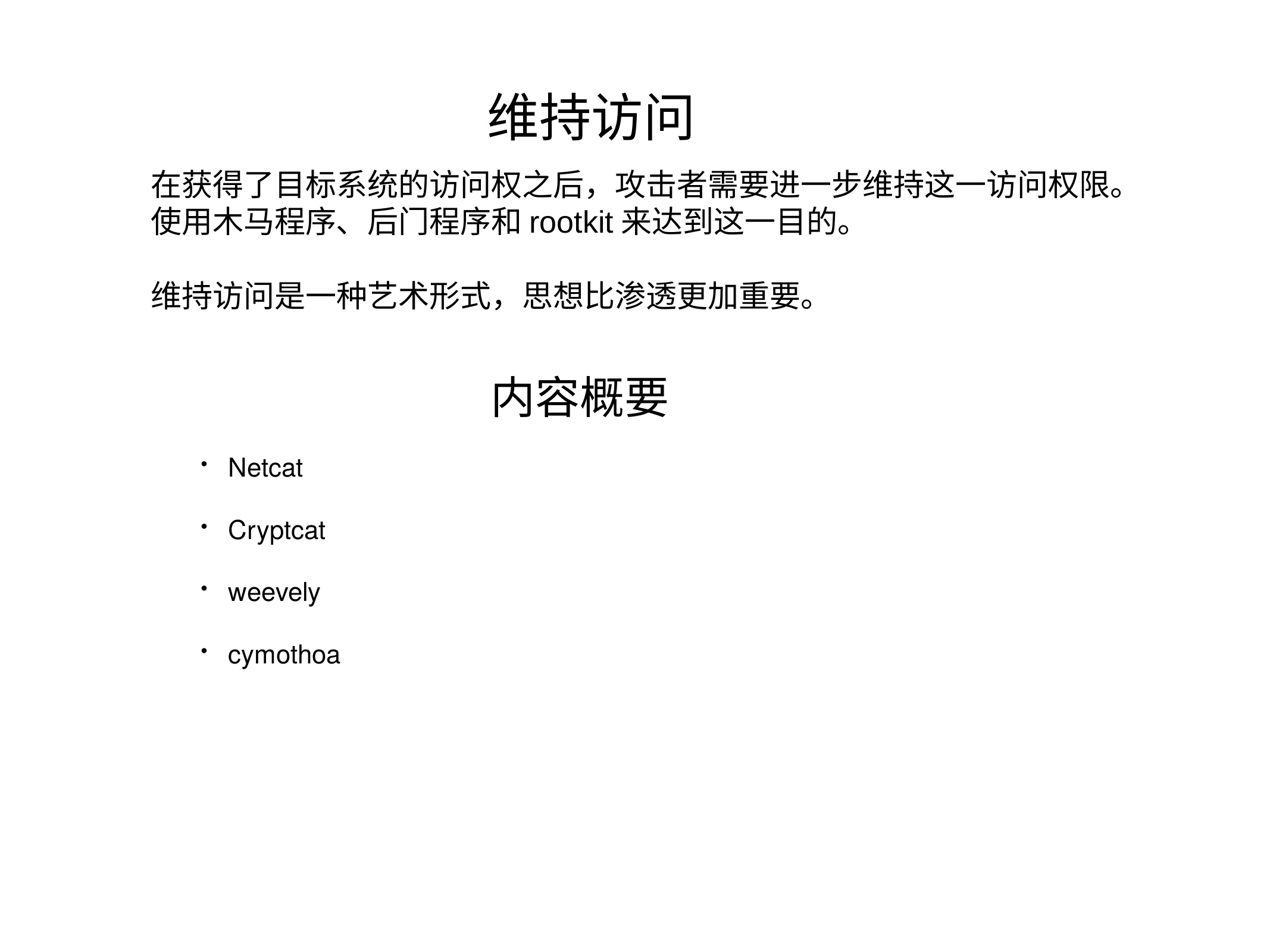

维持访问
在获得了目标系统的访问权之后，攻击者需要进一步维持这一访问权限。使用木马程序、后门程序和rootkit来达到这一目的。

维持访问是一种艺术形式，思想比渗透更加重要。
内容概要
Netcat
Cryptcat
weevely
cymothoa